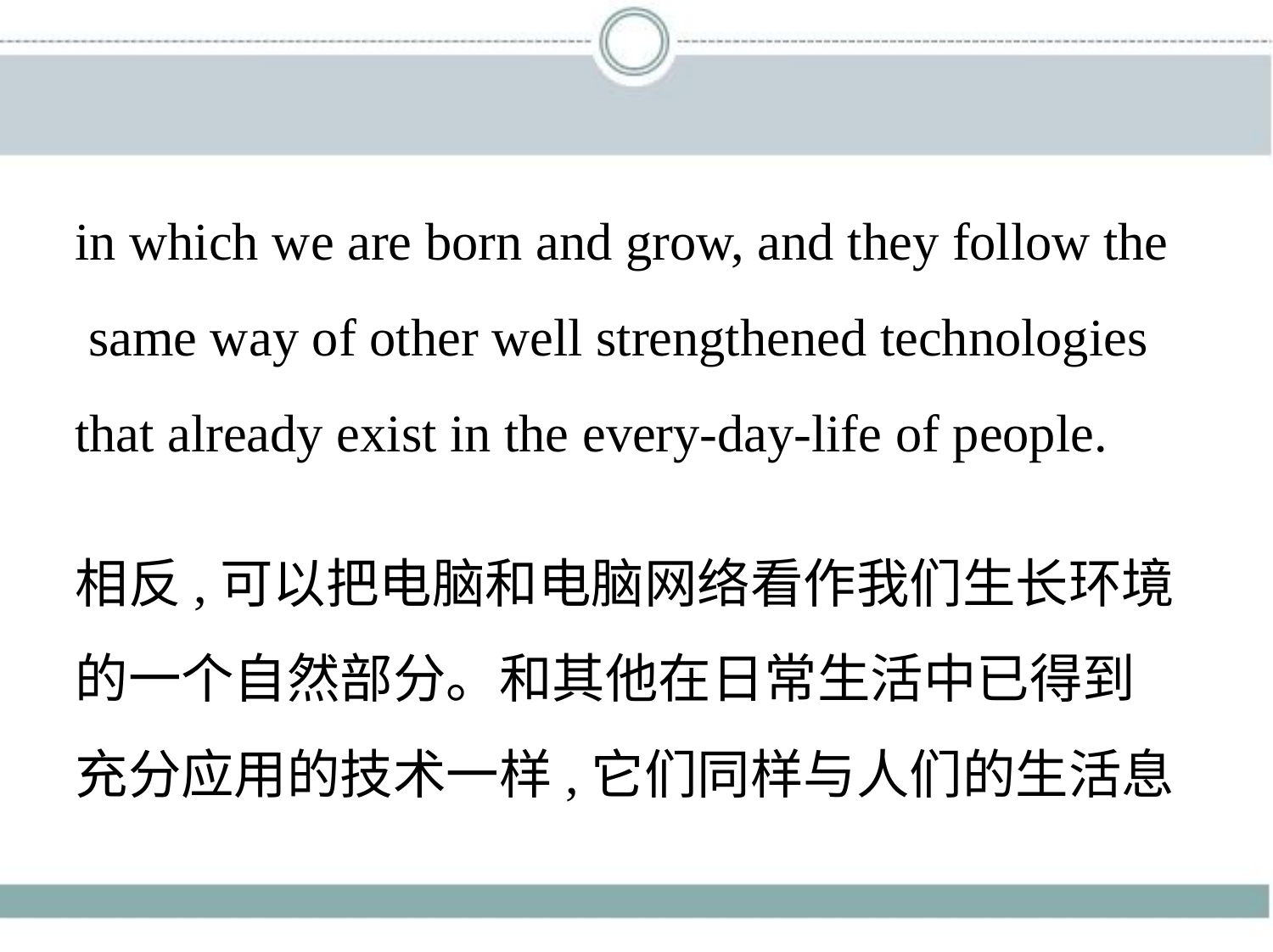

in which we are born and grow, and they follow the
 same way of other well strengthened technologies
that already exist in the every-day-life of people.
相反,可以把电脑和电脑网络看作我们生长环境
的一个自然部分。和其他在日常生活中已得到
充分应用的技术一样,它们同样与人们的生活息